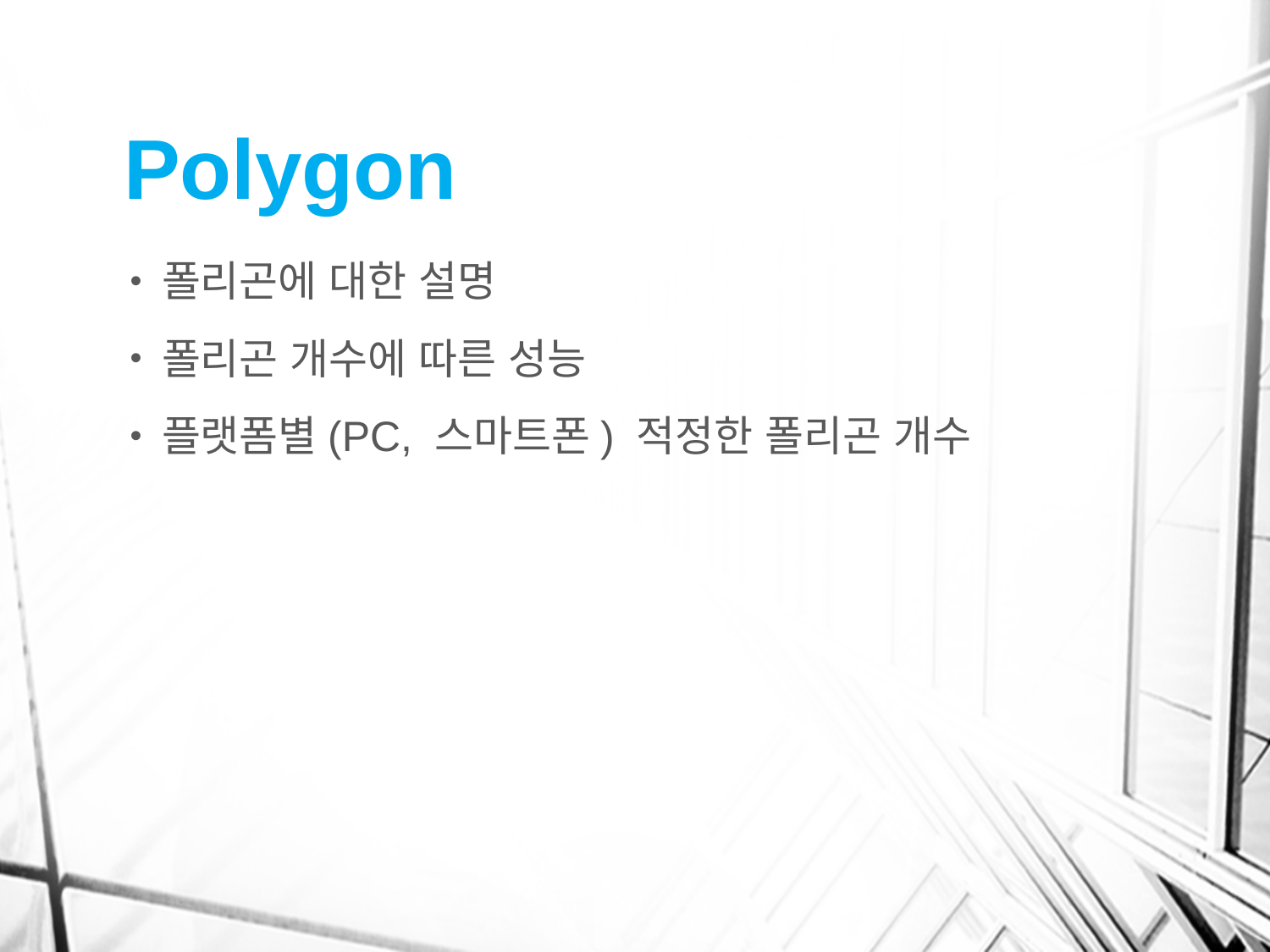

# Polygon
폴리곤에 대한 설명
폴리곤 개수에 따른 성능
플랫폼별(PC, 스마트폰) 적정한 폴리곤 개수